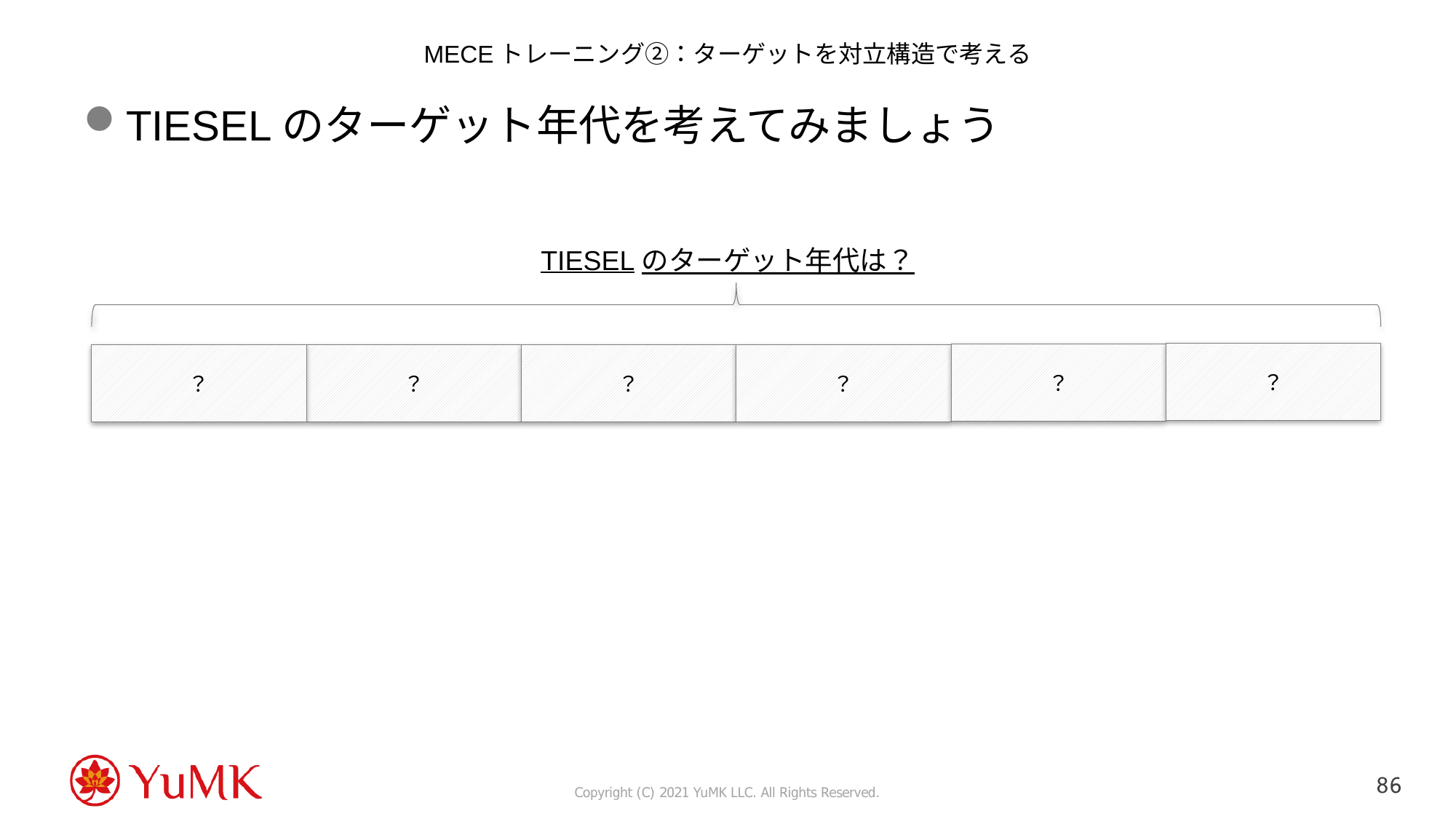

# MECEトレーニング②：ターゲットを対立構造で考える
TIESELのターゲット年代を考えてみましょう
TIESELのターゲット年代は？
？
？
？
？
？
？
86